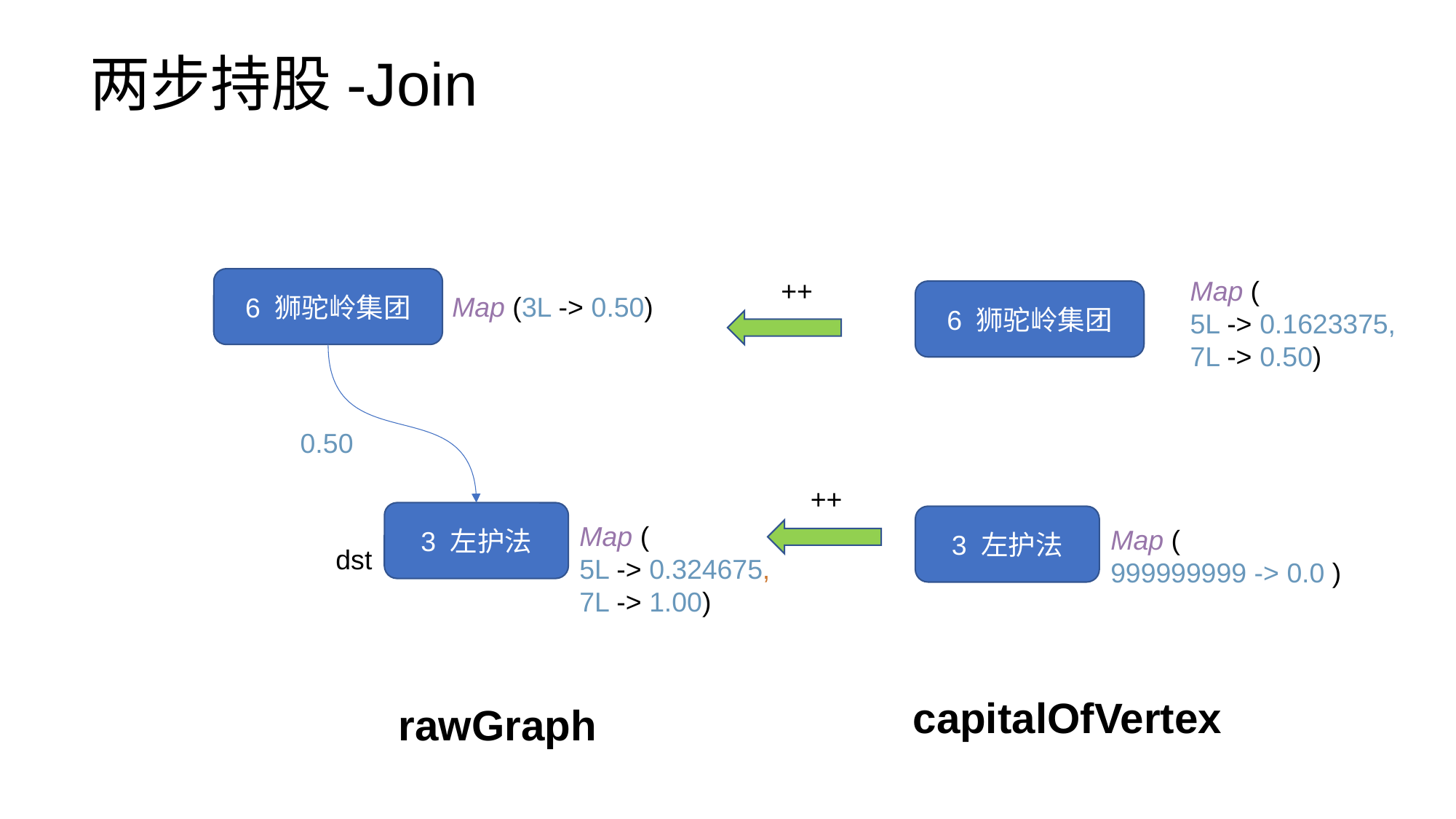

两步持股-Join
6 狮驼岭集团
++
Map (
5L -> 0.1623375,
7L -> 0.50)
6 狮驼岭集团
Map (3L -> 0.50)

0.50
++
3 左护法
3 左护法
Map (
5L -> 0.324675,
7L -> 1.00)
Map (
999999999 -> 0.0 )

dst
capitalOfVertex
rawGraph